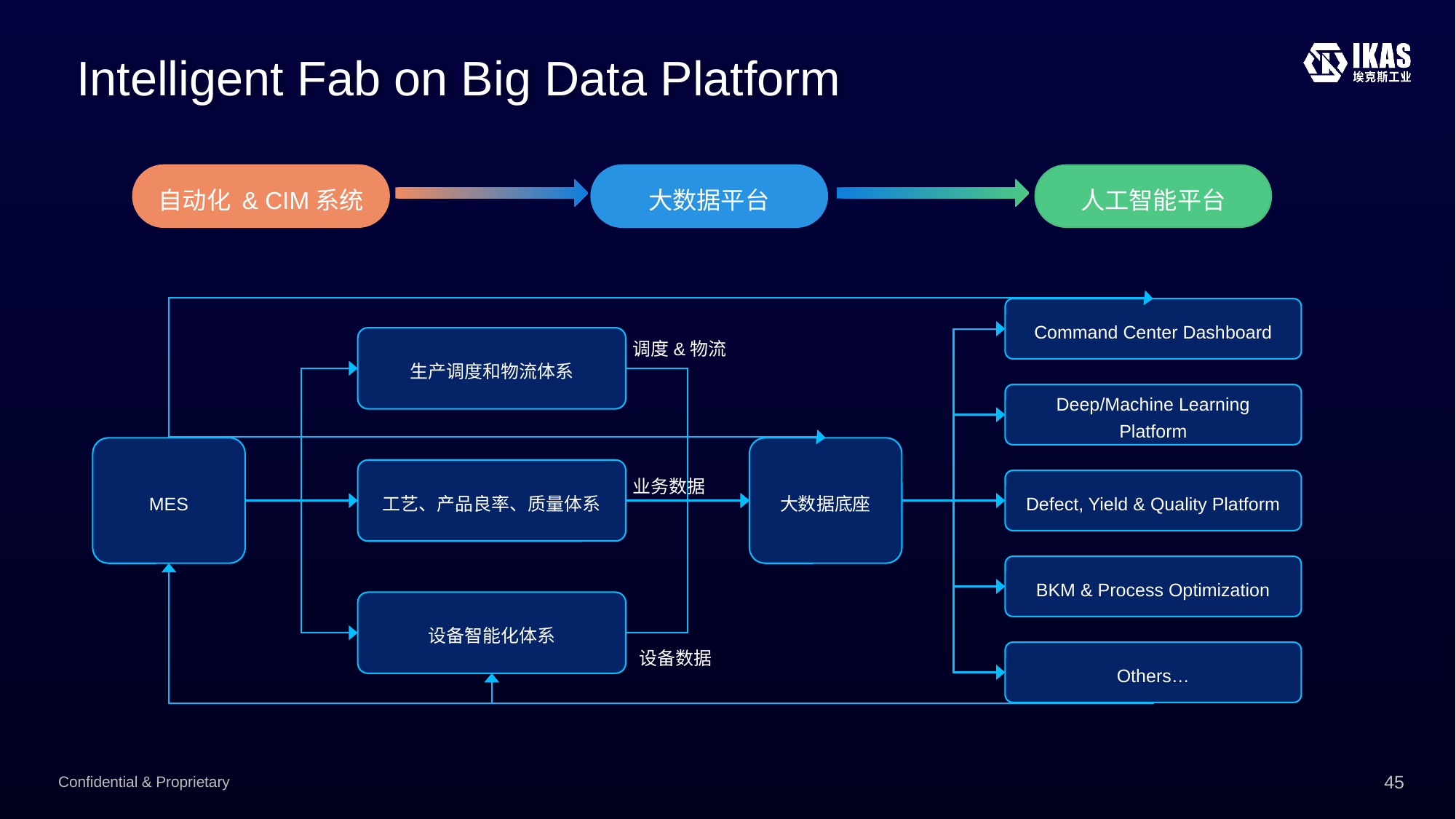

Intelligent Fab on Big Data Platform
自动化 & CIM系统
大数据平台
人工智能平台

Command Center Dashboard
调度&物流
生产调度和物流体系
Deep/Machine Learning Platform
MES
大数据底座
工艺、产品良率、质量体系
业务数据
Defect, Yield & Quality Platform
BKM & Process Optimization
设备智能化体系
设备数据
Others…